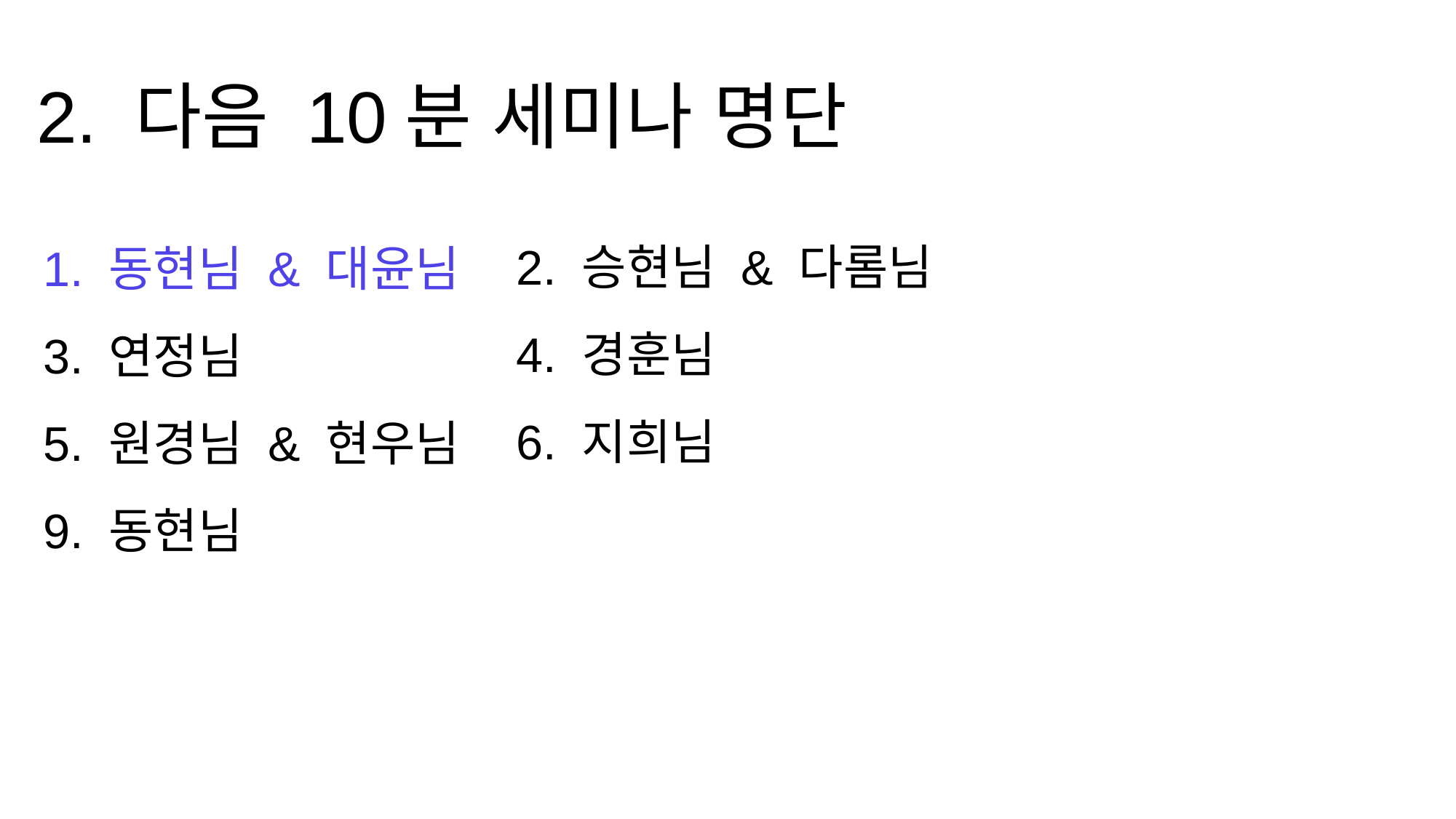

2. 다음 10분 세미나 명단
2. 승현님 & 다롬님
4. 경훈님
6. 지희님
1. 동현님 & 대윤님
3. 연정님
5. 원경님 & 현우님
9. 동현님